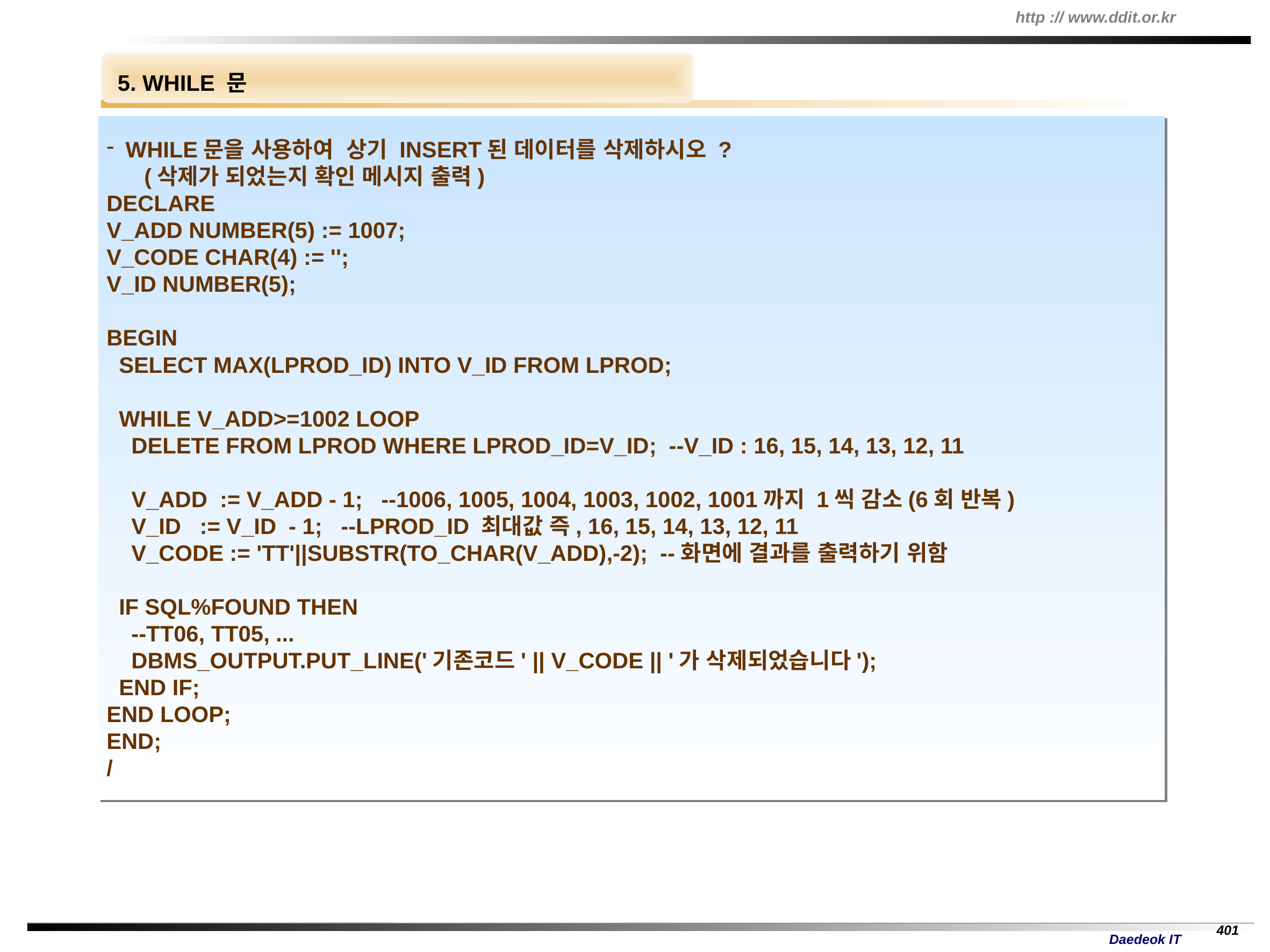

5. WHILE 문

WHILE문을 사용하여  상기 INSERT된 데이터를 삭제하시오 ?
   (삭제가 되었는지 확인 메시지 출력)
DECLARE
V_ADD NUMBER(5) := 1007;
V_CODE CHAR(4) := '';
V_ID NUMBER(5);

BEGIN
  SELECT MAX(LPROD_ID) INTO V_ID FROM LPROD;

  WHILE V_ADD>=1002 LOOP
    DELETE FROM LPROD WHERE LPROD_ID=V_ID;  --V_ID : 16, 15, 14, 13, 12, 11

    V_ADD  := V_ADD - 1;   --1006, 1005, 1004, 1003, 1002, 1001까지 1씩 감소(6회 반복)
    V_ID   := V_ID  - 1;   --LPROD_ID 최대값 즉, 16, 15, 14, 13, 12, 11
    V_CODE := 'TT'||SUBSTR(TO_CHAR(V_ADD),-2);  --화면에 결과를 출력하기 위함

  IF SQL%FOUND THEN
    --TT06, TT05, ...
    DBMS_OUTPUT.PUT_LINE('기존코드' || V_CODE || '가 삭제되었습니다');
  END IF;
END LOOP;
END;
/